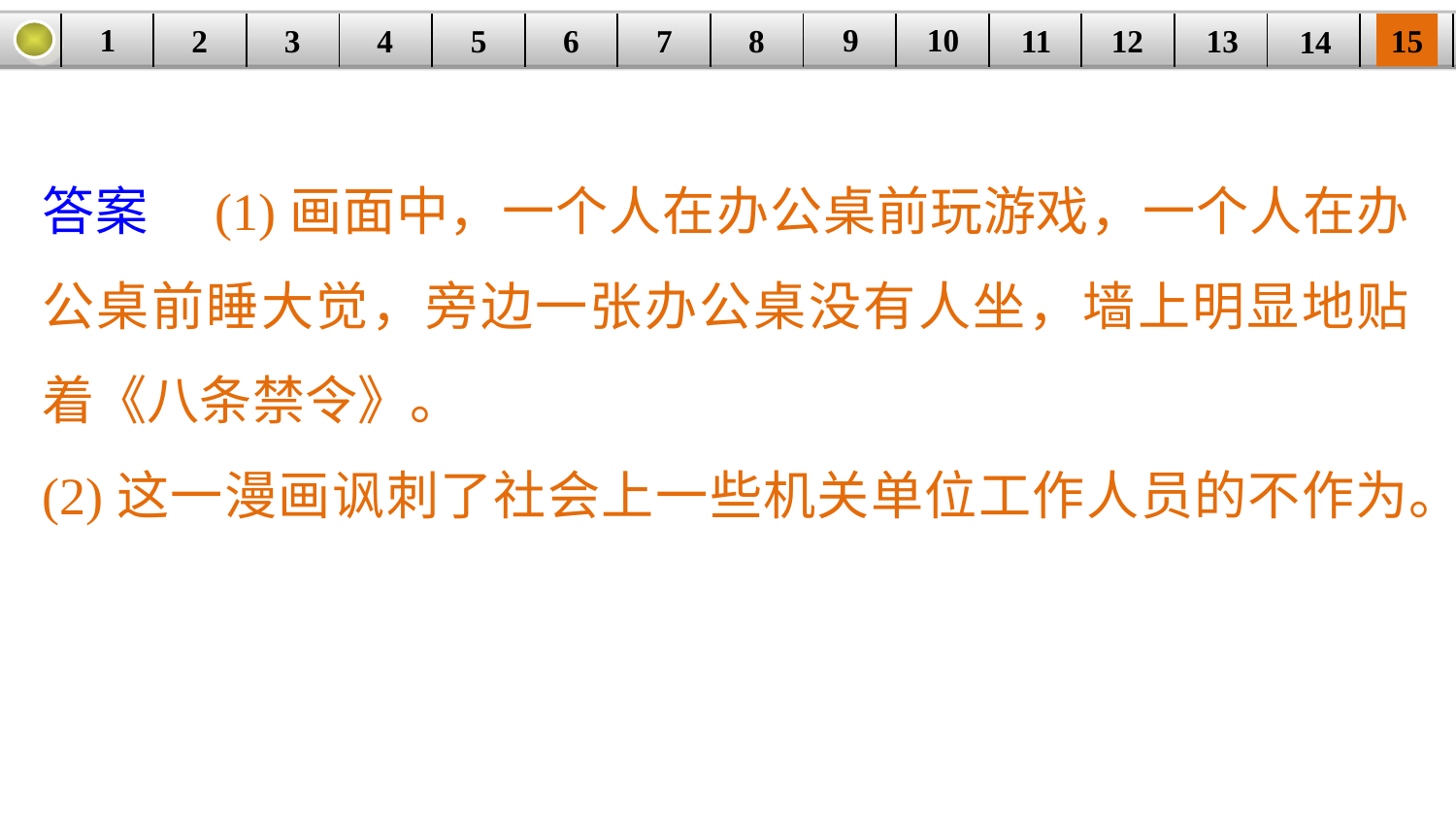

9
10
1
3
4
5
6
8
11
2
12
15
|  |  |  |  |  |  |  |  |  |  |  |  |  |  |  |
| --- | --- | --- | --- | --- | --- | --- | --- | --- | --- | --- | --- | --- | --- | --- |
7
13
14

答案　(1)画面中，一个人在办公桌前玩游戏，一个人在办公桌前睡大觉，旁边一张办公桌没有人坐，墙上明显地贴着《八条禁令》。
(2)这一漫画讽刺了社会上一些机关单位工作人员的不作为。